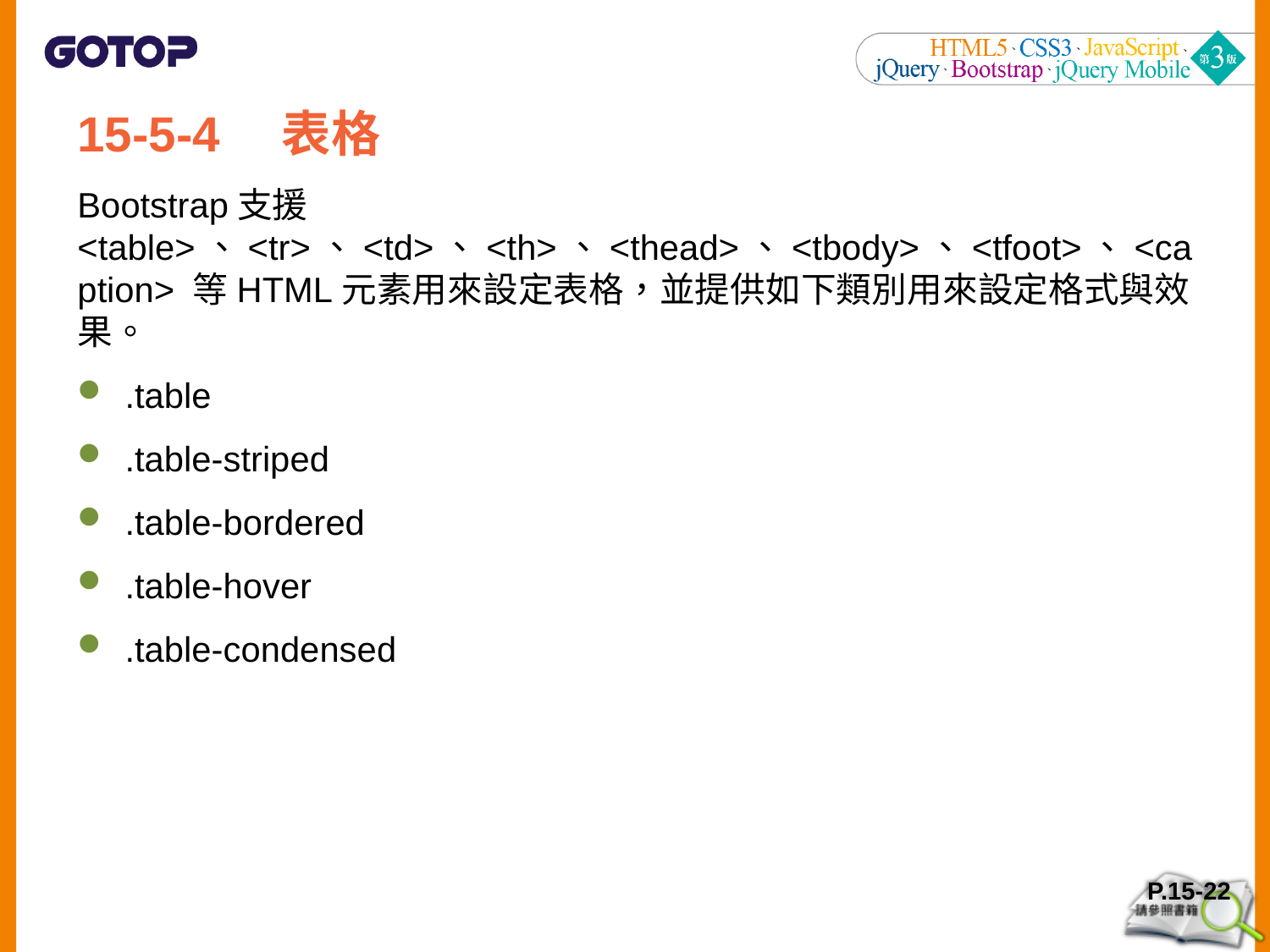

15-5-4　表格
Bootstrap支援 <table>、<tr>、<td>、<th>、<thead>、<tbody>、<tfoot>、<caption> 等HTML元素用來設定表格，並提供如下類別用來設定格式與效果。
.table
.table-striped
.table-bordered
.table-hover
.table-condensed
P.15-22